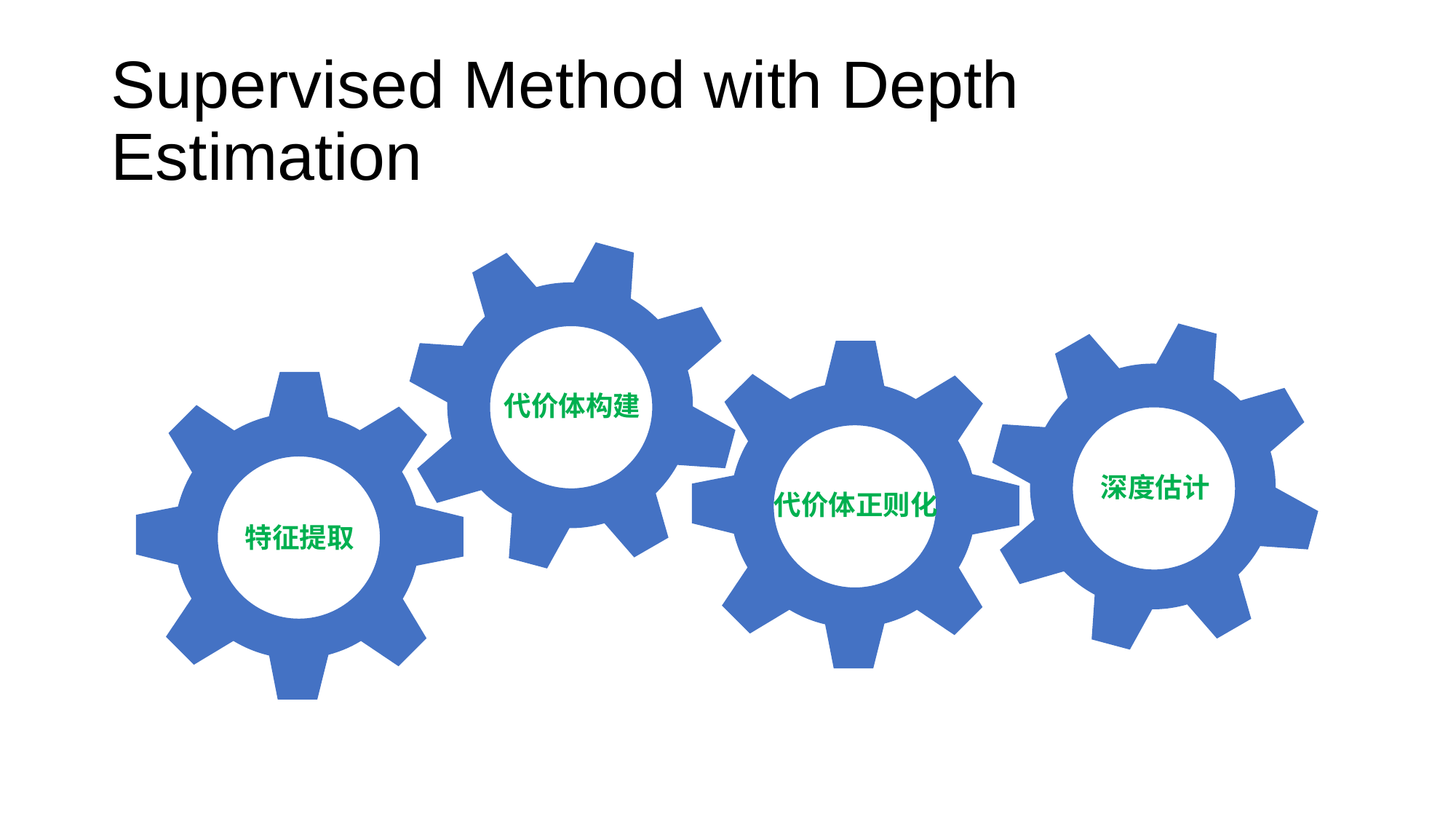

# Supervised Method with Depth Estimation

代价体构建
深度估计
代价体正则化
特征提取